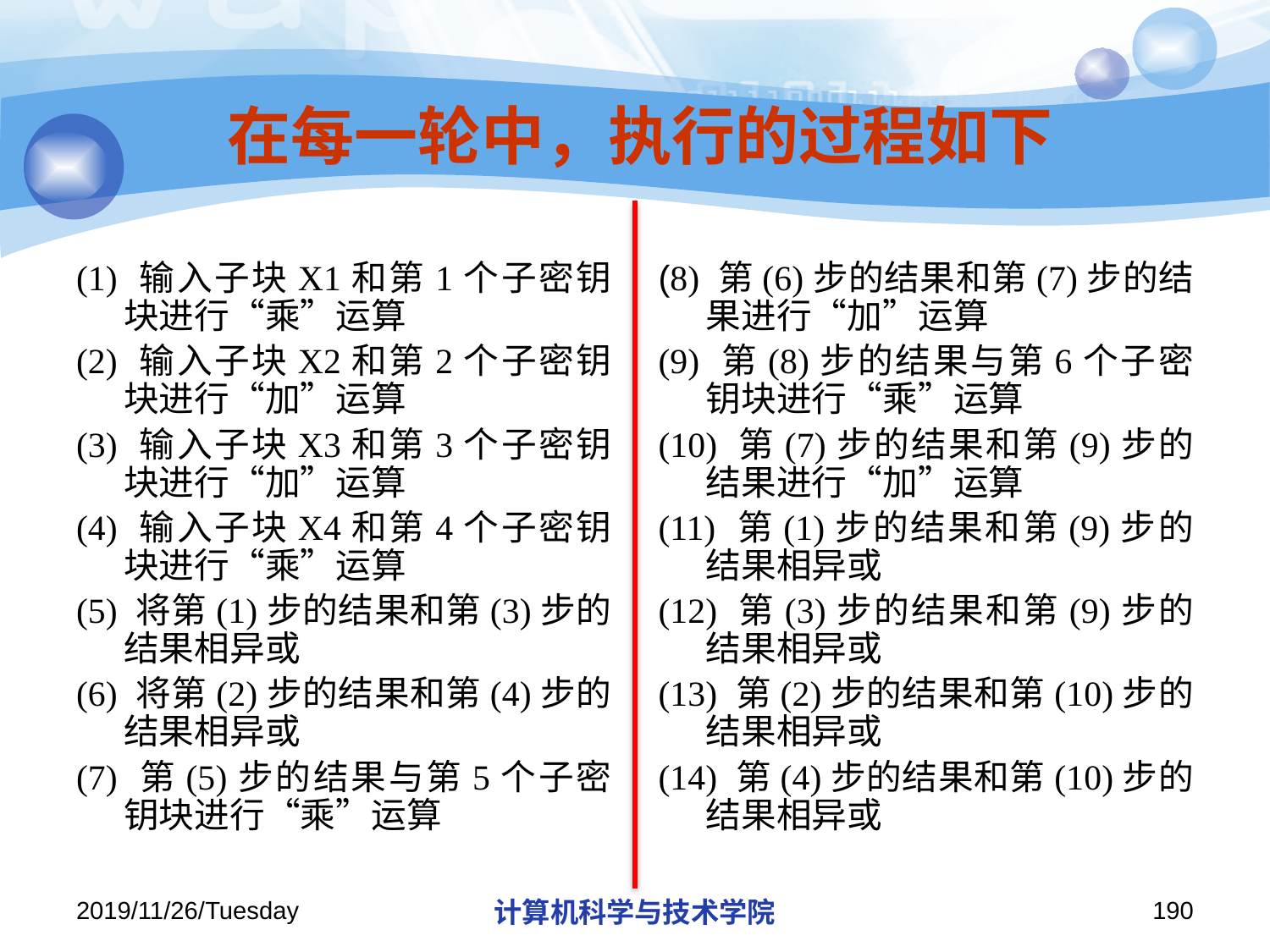

# 在每一轮中，执行的过程如下
(1) 输入子块X1和第1个子密钥块进行“乘”运算
(2) 输入子块X2和第2个子密钥块进行“加”运算
(3) 输入子块X3和第3个子密钥块进行“加”运算
(4) 输入子块X4和第4个子密钥块进行“乘”运算
(5) 将第(1)步的结果和第(3)步的结果相异或
(6) 将第(2)步的结果和第(4)步的结果相异或
(7) 第(5)步的结果与第5个子密钥块进行“乘”运算
(8) 第(6)步的结果和第(7)步的结果进行“加”运算
(9) 第(8)步的结果与第6个子密钥块进行“乘”运算
(10) 第(7)步的结果和第(9)步的结果进行“加”运算
(11) 第(1)步的结果和第(9)步的结果相异或
(12) 第(3)步的结果和第(9)步的结果相异或
(13) 第(2)步的结果和第(10)步的结果相异或
(14) 第(4)步的结果和第(10)步的结果相异或

2019/11/26/Tuesday
计算机科学与技术学院
190